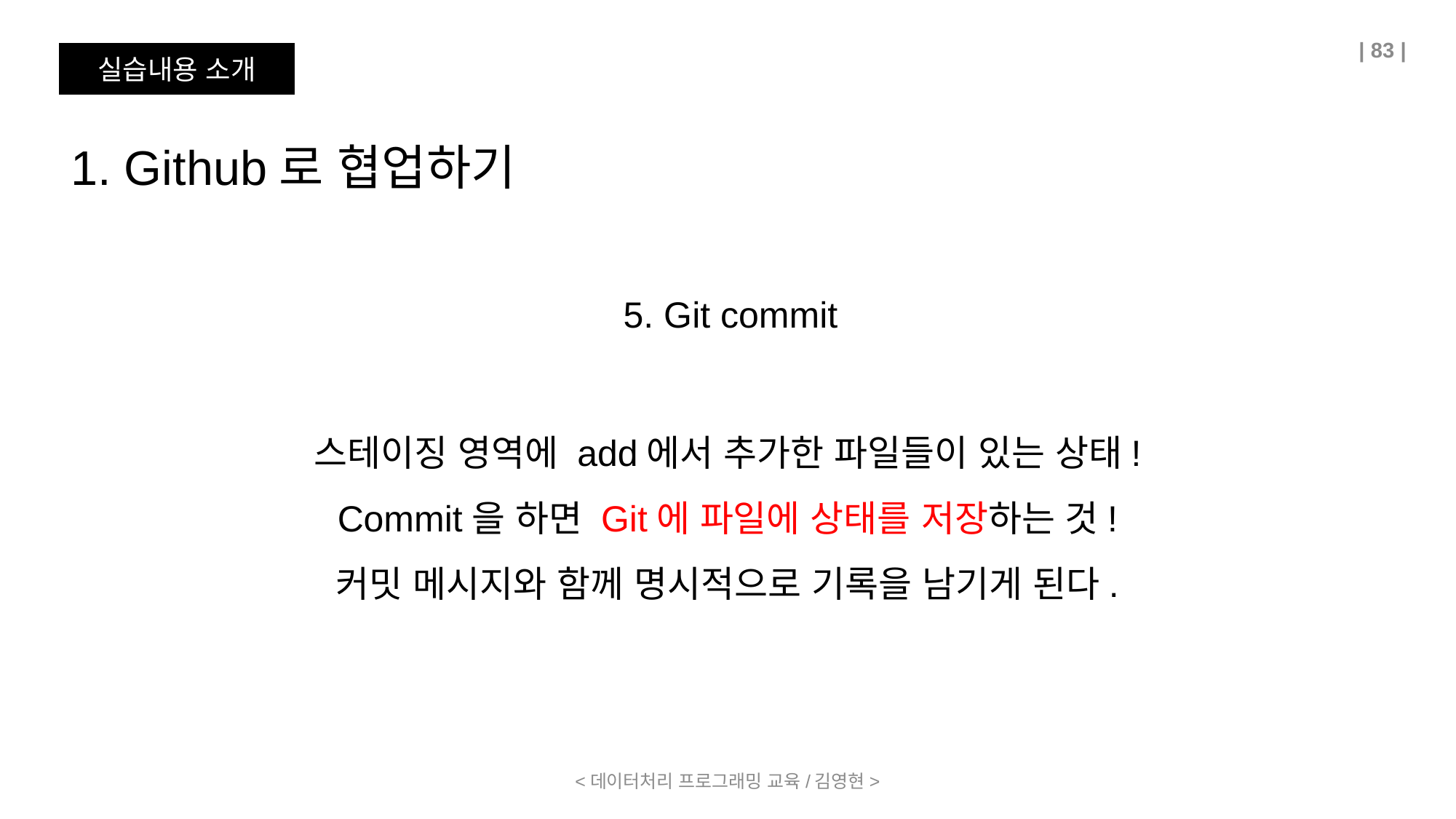

| 83 |
실습내용 소개

1. Github로 협업하기
5. Git commit
스테이징 영역에 add에서 추가한 파일들이 있는 상태!
Commit을 하면 Git에 파일에 상태를 저장하는 것!
커밋 메시지와 함께 명시적으로 기록을 남기게 된다.
<데이터처리 프로그래밍 교육/김영현>